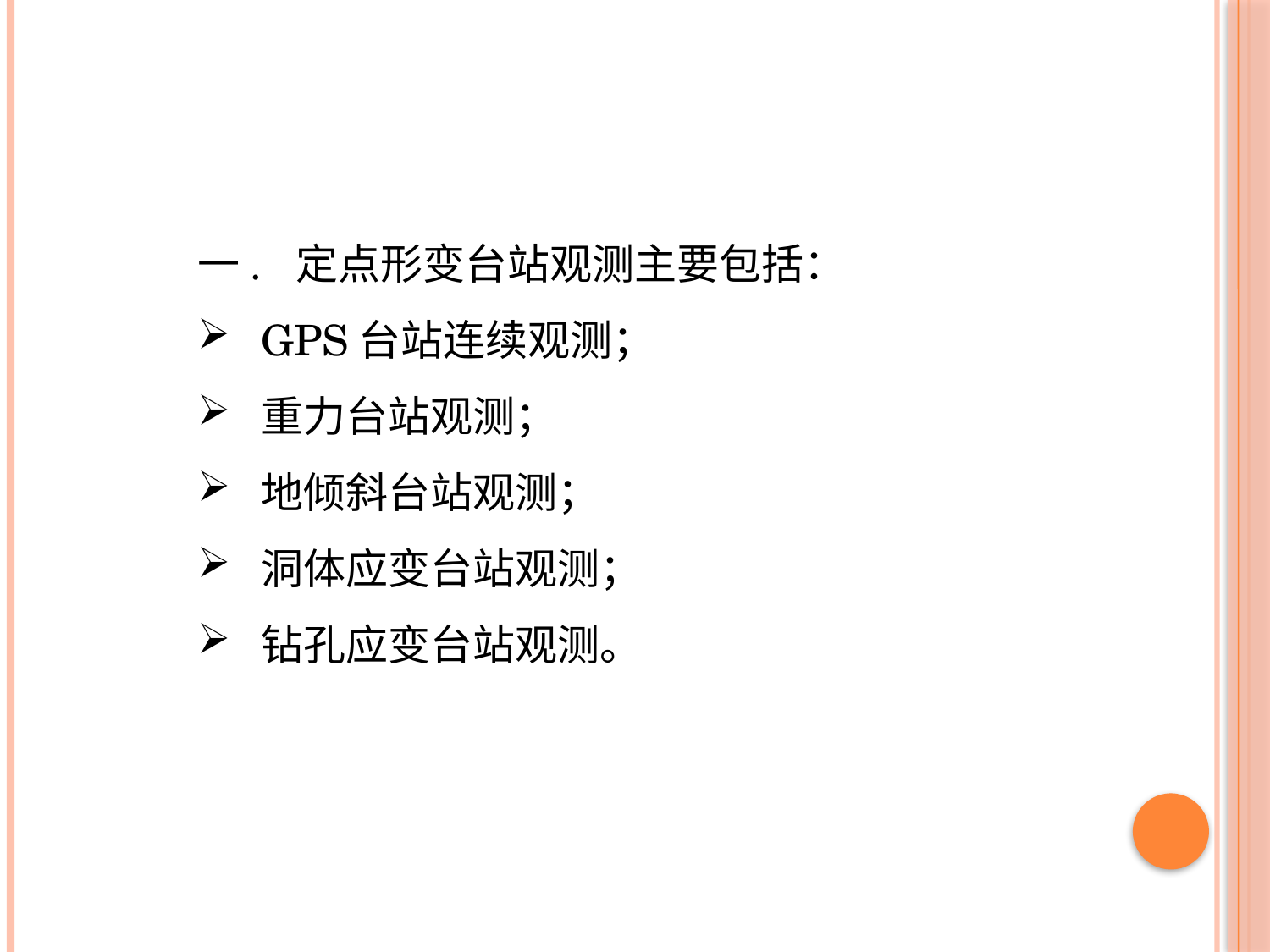

一.  定点形变台站观测主要包括：
GPS台站连续观测；
重力台站观测；
地倾斜台站观测；
洞体应变台站观测；
钻孔应变台站观测。